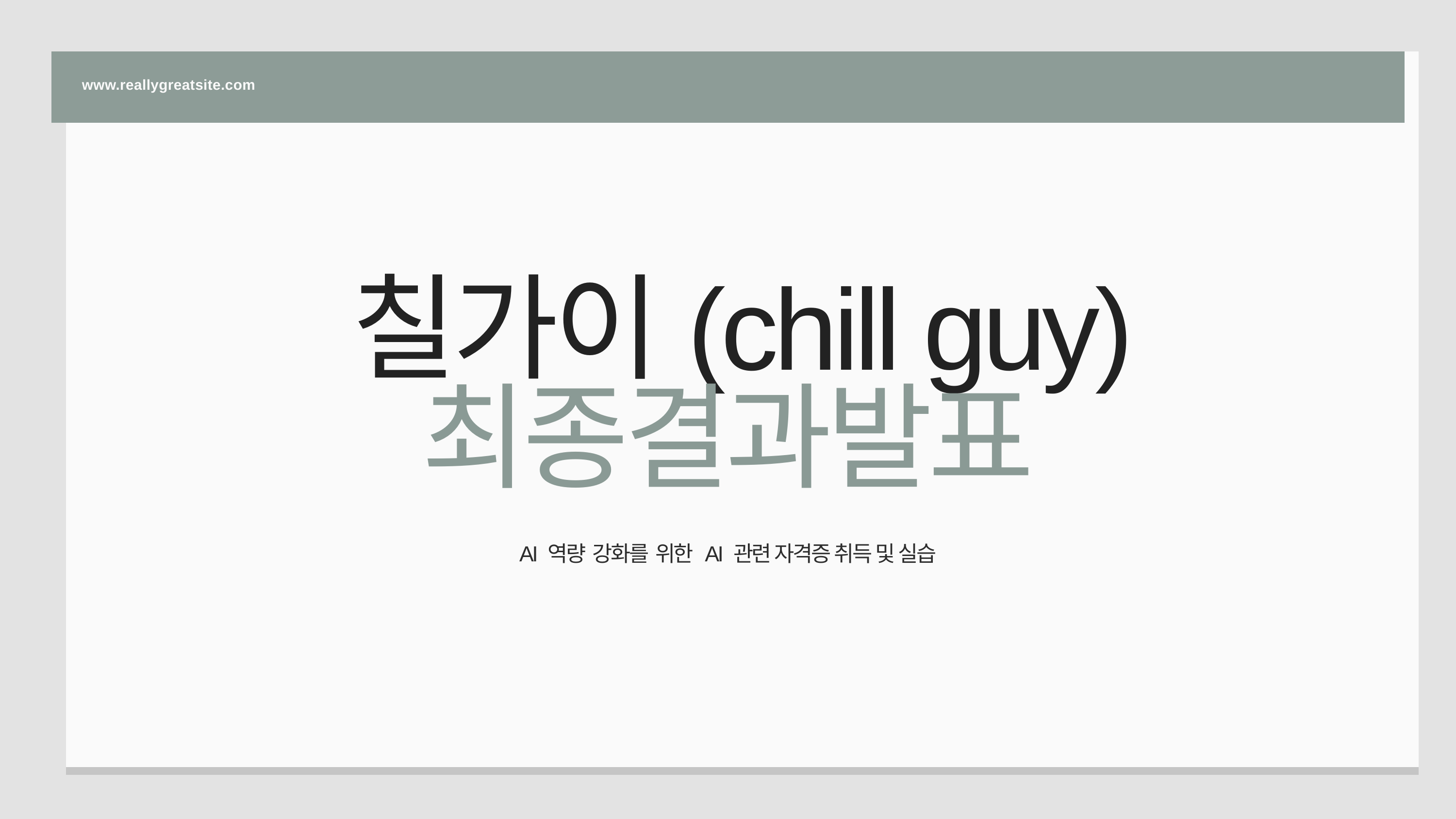

www.reallygreatsite.com
칠가이(chill guy)
최종결과발표
AI 역량 강화를 위한 AI 관련 자격증 취득 및 실습